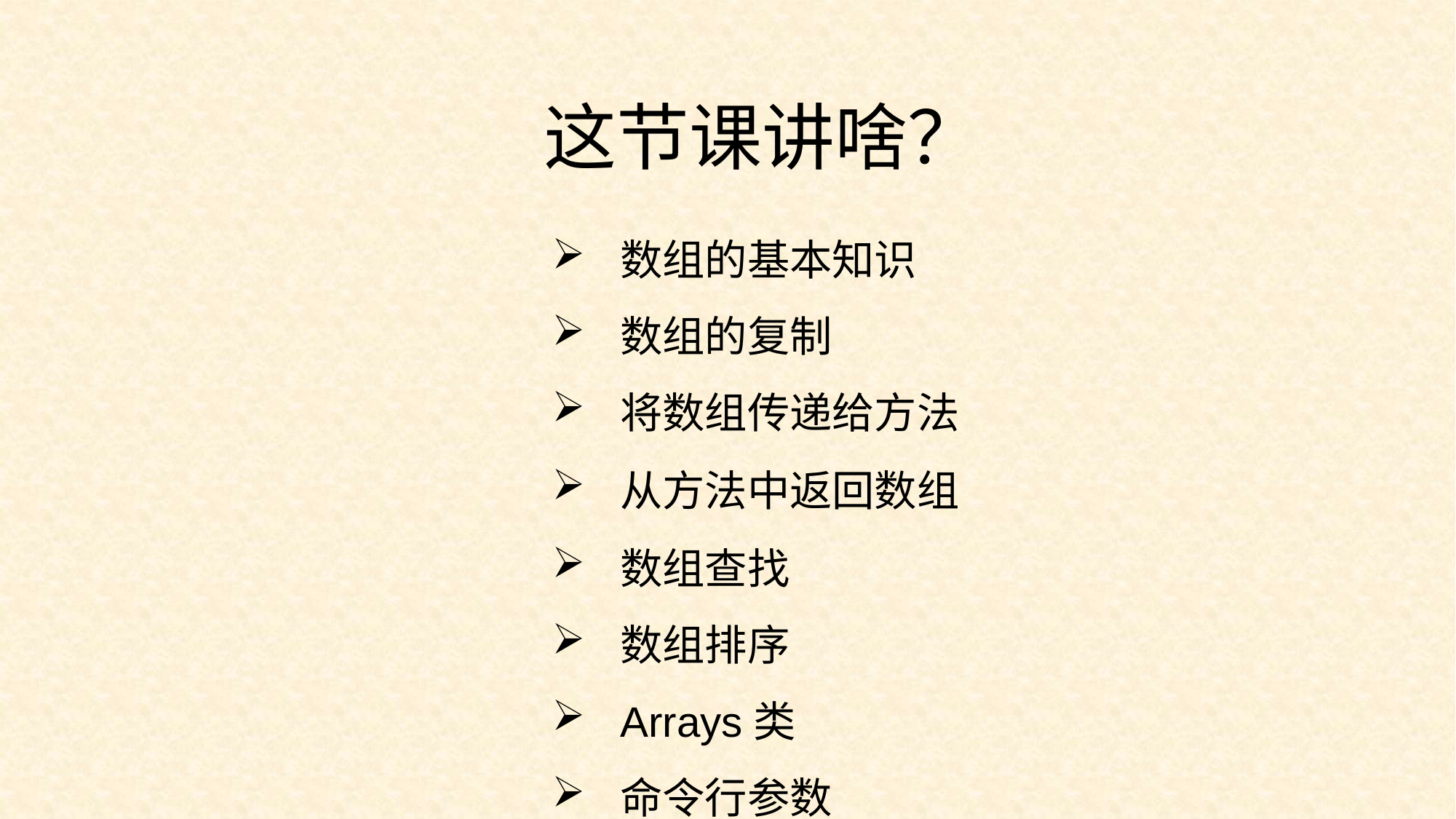

这节课讲啥？
数组的基本知识
数组的复制
将数组传递给方法
从方法中返回数组
数组查找
数组排序
Arrays类
命令行参数